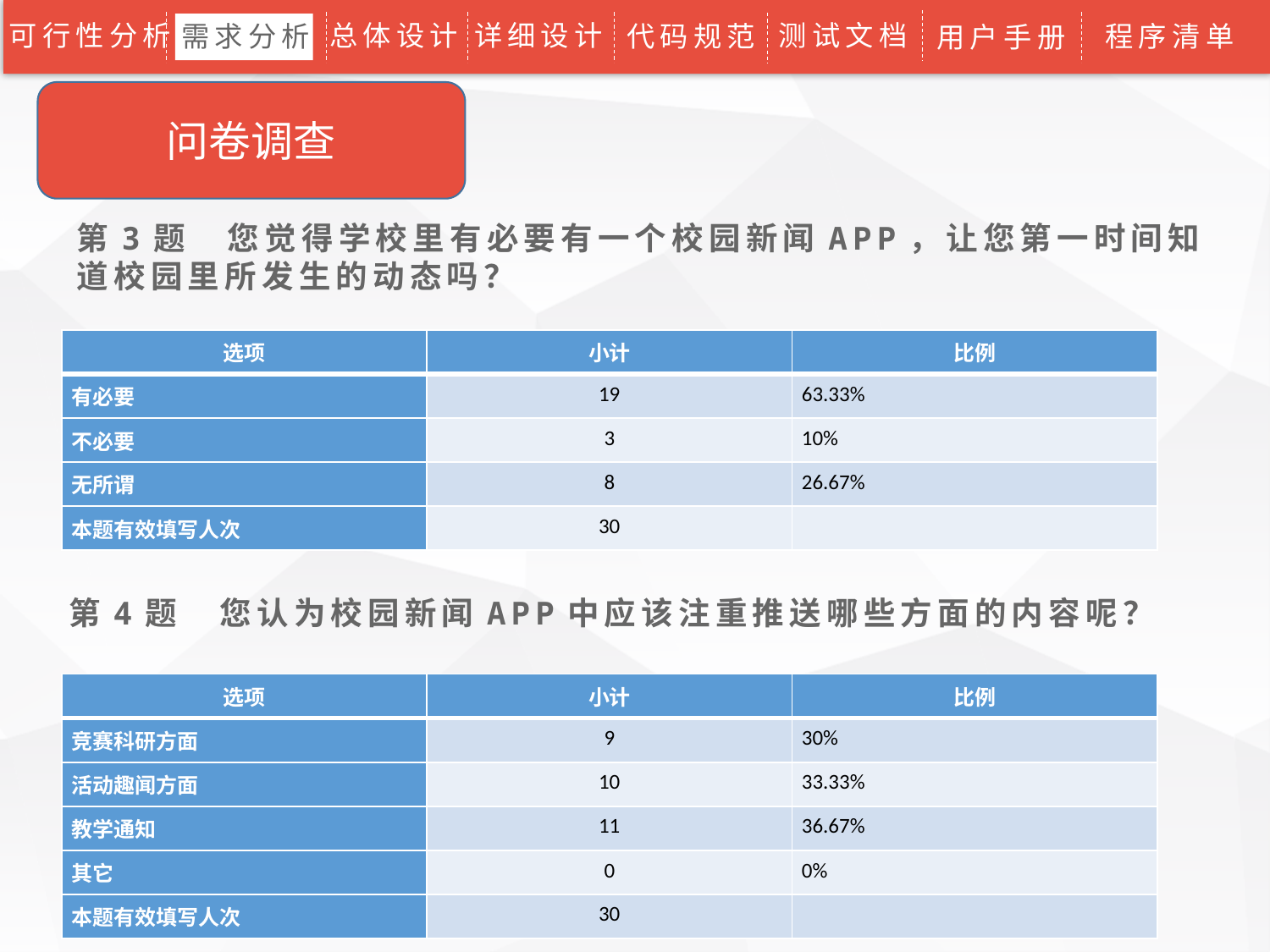

可行性分析
总体设计
详细设计
测试文档
代码规范
程序清单
需求分析

用户手册
问卷调查
第3题   您觉得学校里有必要有一个校园新闻APP，让您第一时间知道校园里所发生的动态吗？

| 选项 | 小计 | 比例 |
| --- | --- | --- |
| 有必要 | 19 | 63.33% |
| 不必要 | 3 | 10% |
| 无所谓 | 8 | 26.67% |
| 本题有效填写人次 | 30 |  |
第4题   您认为校园新闻APP中应该注重推送哪些方面的内容呢？
| 选项 | 小计 | 比例 |
| --- | --- | --- |
| 竞赛科研方面 | 9 | 30% |
| 活动趣闻方面 | 10 | 33.33% |
| 教学通知 | 11 | 36.67% |
| 其它 | 0 | 0% |
| 本题有效填写人次 | 30 |  |